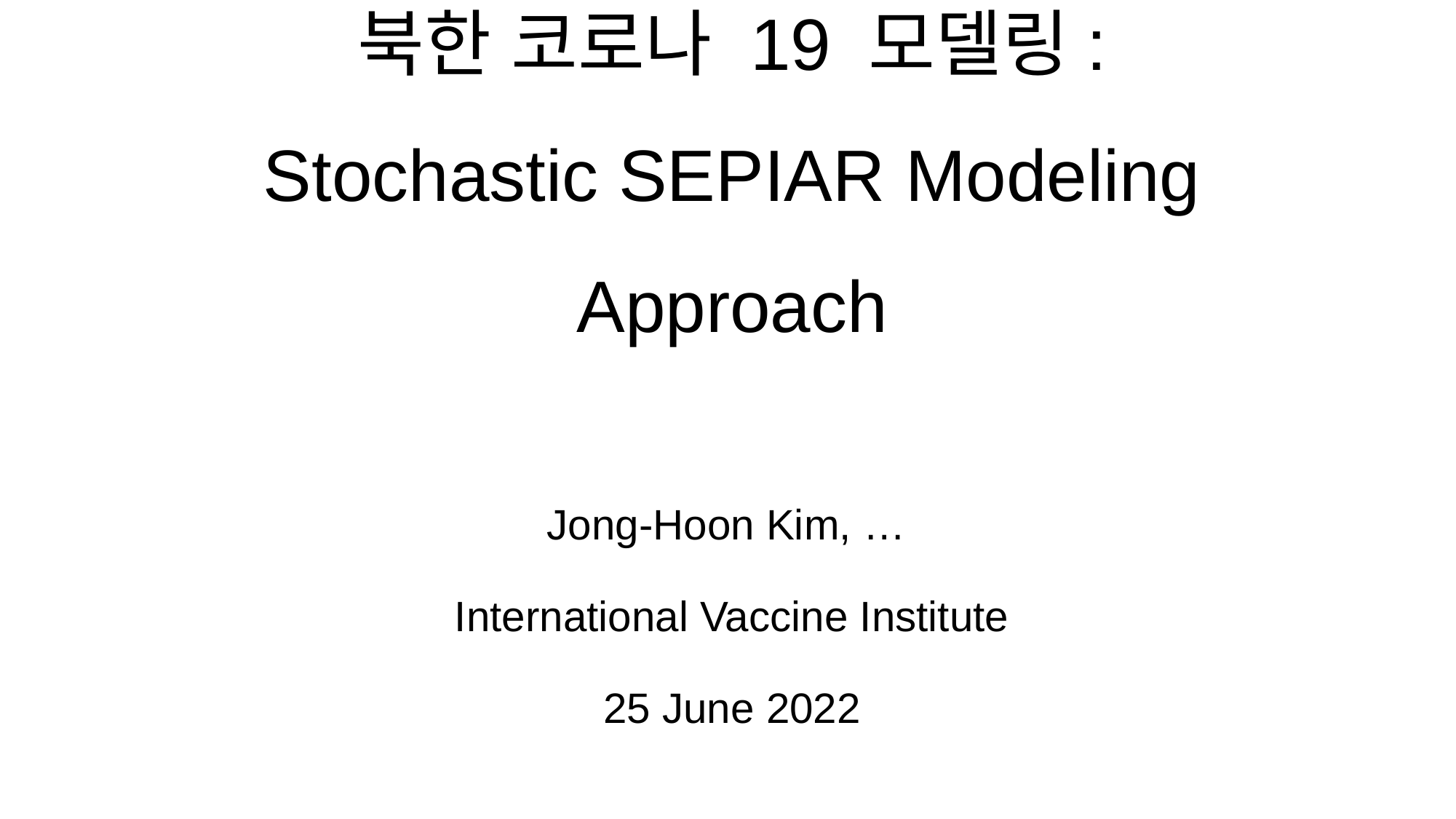

# 북한 코로나 19 모델링: Stochastic SEPIAR Modeling Approach
Jong-Hoon Kim, …
International Vaccine Institute
25 June 2022